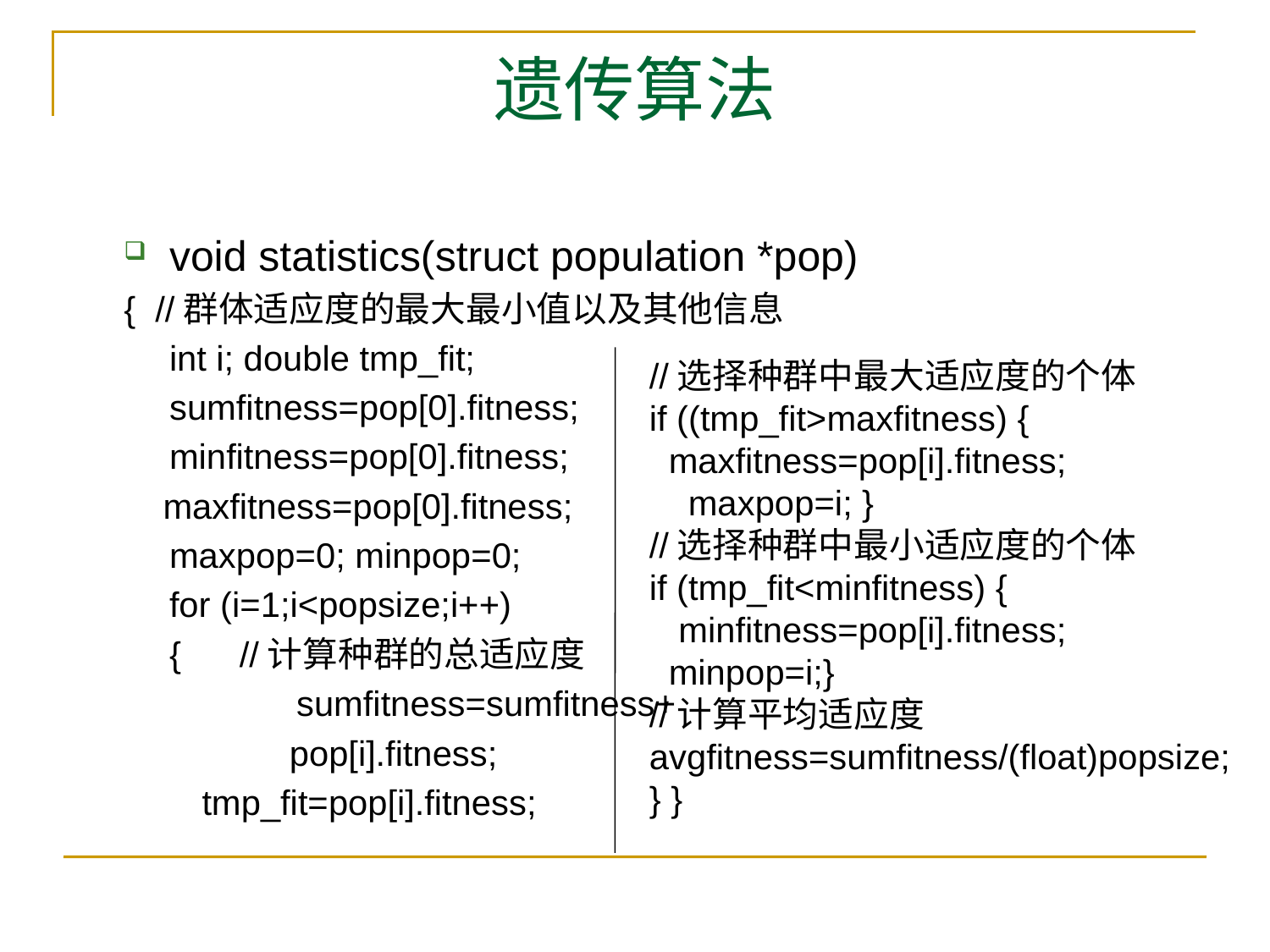

# 遗传算法
void statistics(struct population *pop)
{  //群体适应度的最大最小值以及其他信息
	int i; double tmp_fit;
 	sumfitness=pop[0].fitness;
	minfitness=pop[0].fitness;
    maxfitness=pop[0].fitness;
	maxpop=0; minpop=0;
	for (i=1;i<popsize;i++)
	{      //计算种群的总适应度
		sumfitness=sumfitness+
                 pop[i].fitness;
        tmp_fit=pop[i].fitness;

//选择种群中最大适应度的个体
if ((tmp_fit>maxfitness) {
  maxfitness=pop[i].fitness;
    maxpop=i; }
//选择种群中最小适应度的个体
if (tmp_fit<minfitness) {
   minfitness=pop[i].fitness;
  minpop=i;}
//计算平均适应度
avgfitness=sumfitness/(float)popsize;
} }